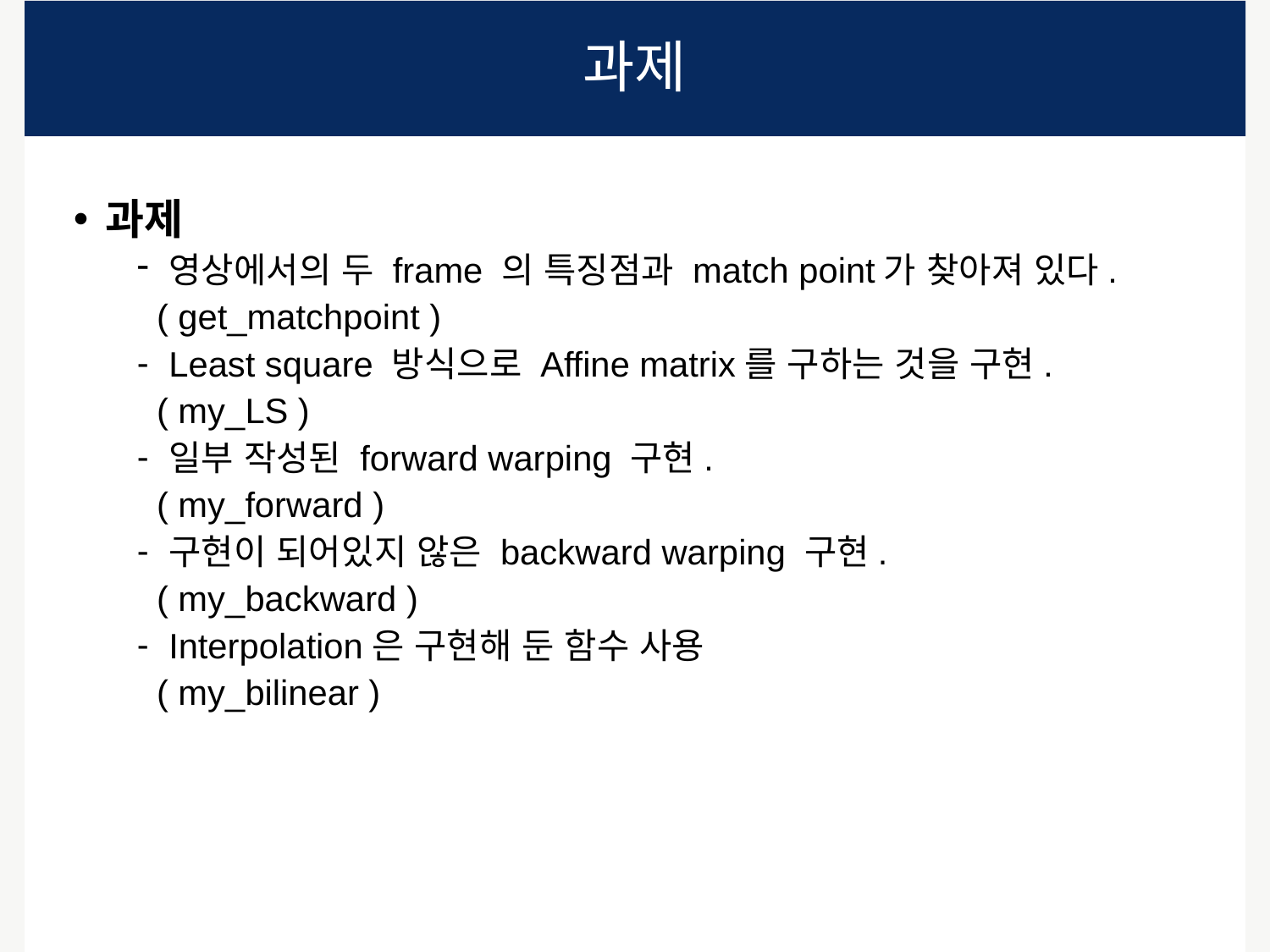

# 과제
과제
영상에서의 두 frame 의 특징점과 match point가 찾아져 있다.
  ( get_matchpoint )
Least square 방식으로 Affine matrix를 구하는 것을 구현.
  ( my_LS )
일부 작성된 forward warping 구현.
  ( my_forward )
구현이 되어있지 않은 backward warping 구현.
  ( my_backward )
Interpolation은 구현해 둔 함수 사용
  ( my_bilinear )